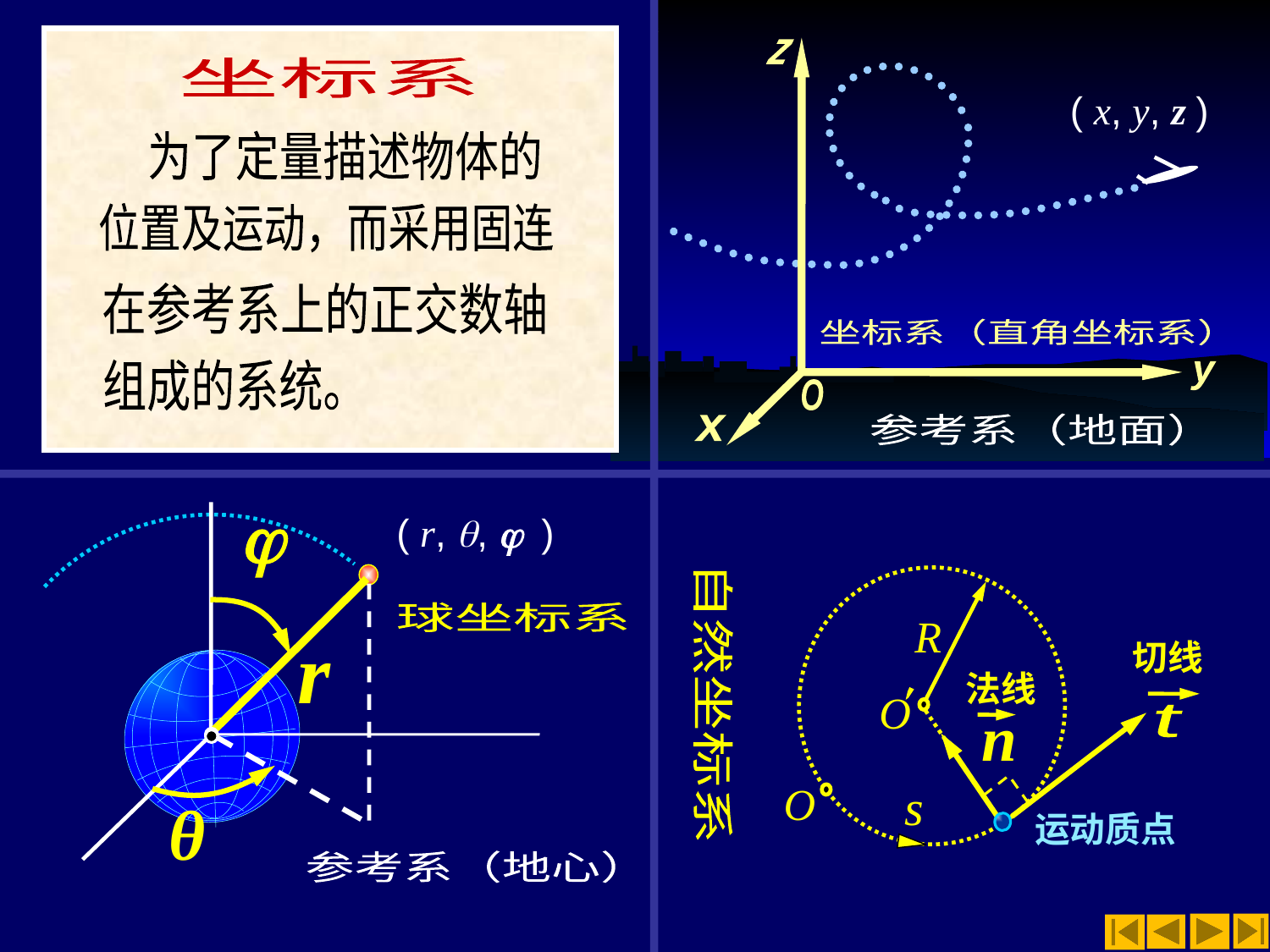

坐标系

坐标系
为了定量描述物体的
位置及运动，而采用固连
在参考系上的正交数轴
组成的系统。

z
y

O
x
坐标系（直角坐标系）

( x, y, z )

参考系（地面）

ϕ

球坐标系
r

θ
( r, θ, ϕ  )

R
O

n

τ

s
O

切线
法线
自然坐标系

运动质点
参考系（地心）